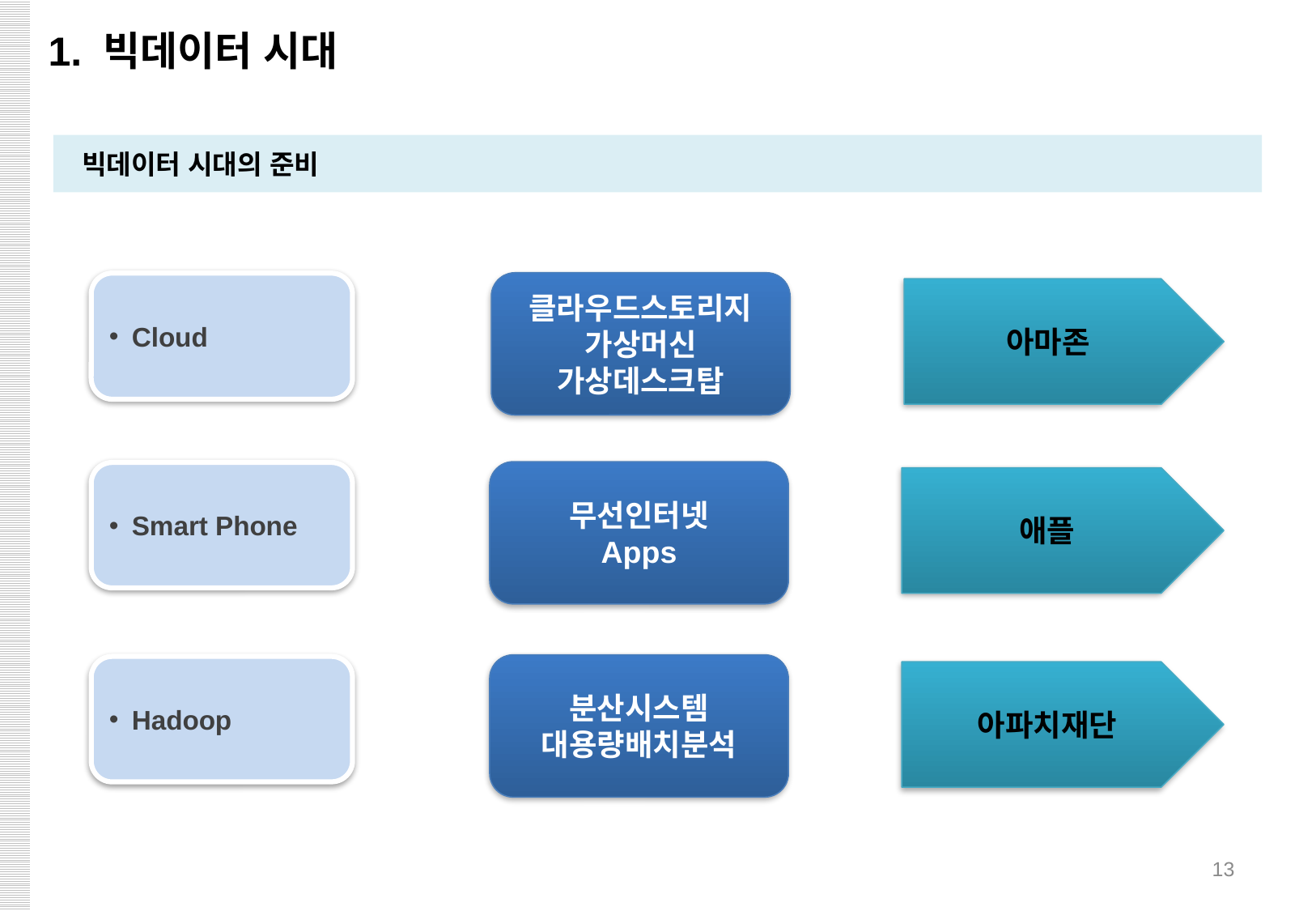

1. 빅데이터 시대
빅데이터 시대의 준비
클라우드스토리지
가상머신
가상데스크탑
Cloud
아마존
무선인터넷
Apps
Smart Phone
애플
분산시스템
대용량배치분석
Hadoop
아파치재단